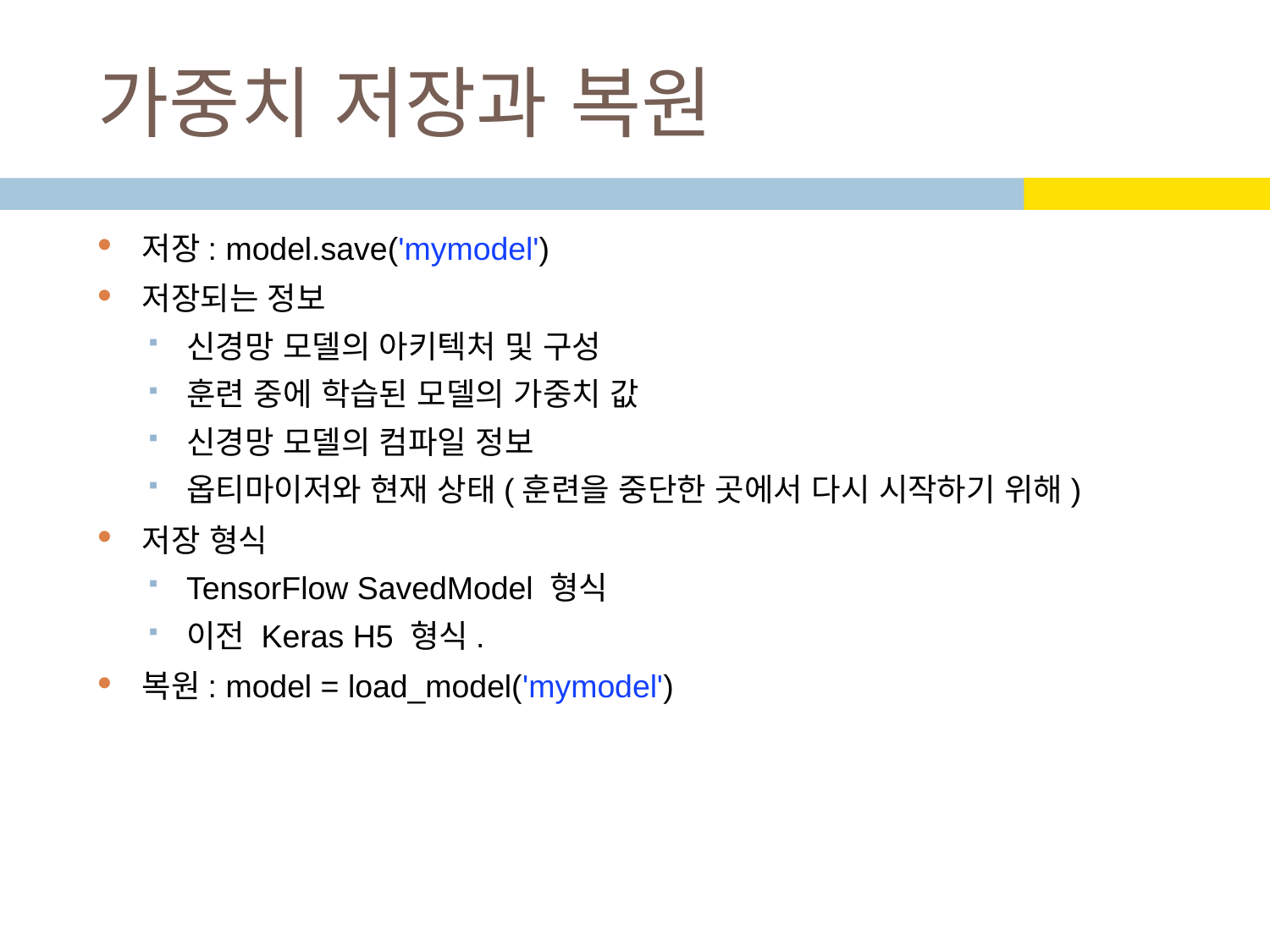

# 가중치 저장과 복원
저장: model.save('mymodel')
저장되는 정보
신경망 모델의 아키텍처 및 구성
훈련 중에 학습된 모델의 가중치 값
신경망 모델의 컴파일 정보
옵티마이저와 현재 상태(훈련을 중단한 곳에서 다시 시작하기 위해)
저장 형식
TensorFlow SavedModel 형식
이전 Keras H5 형식.
복원: model = load_model('mymodel')